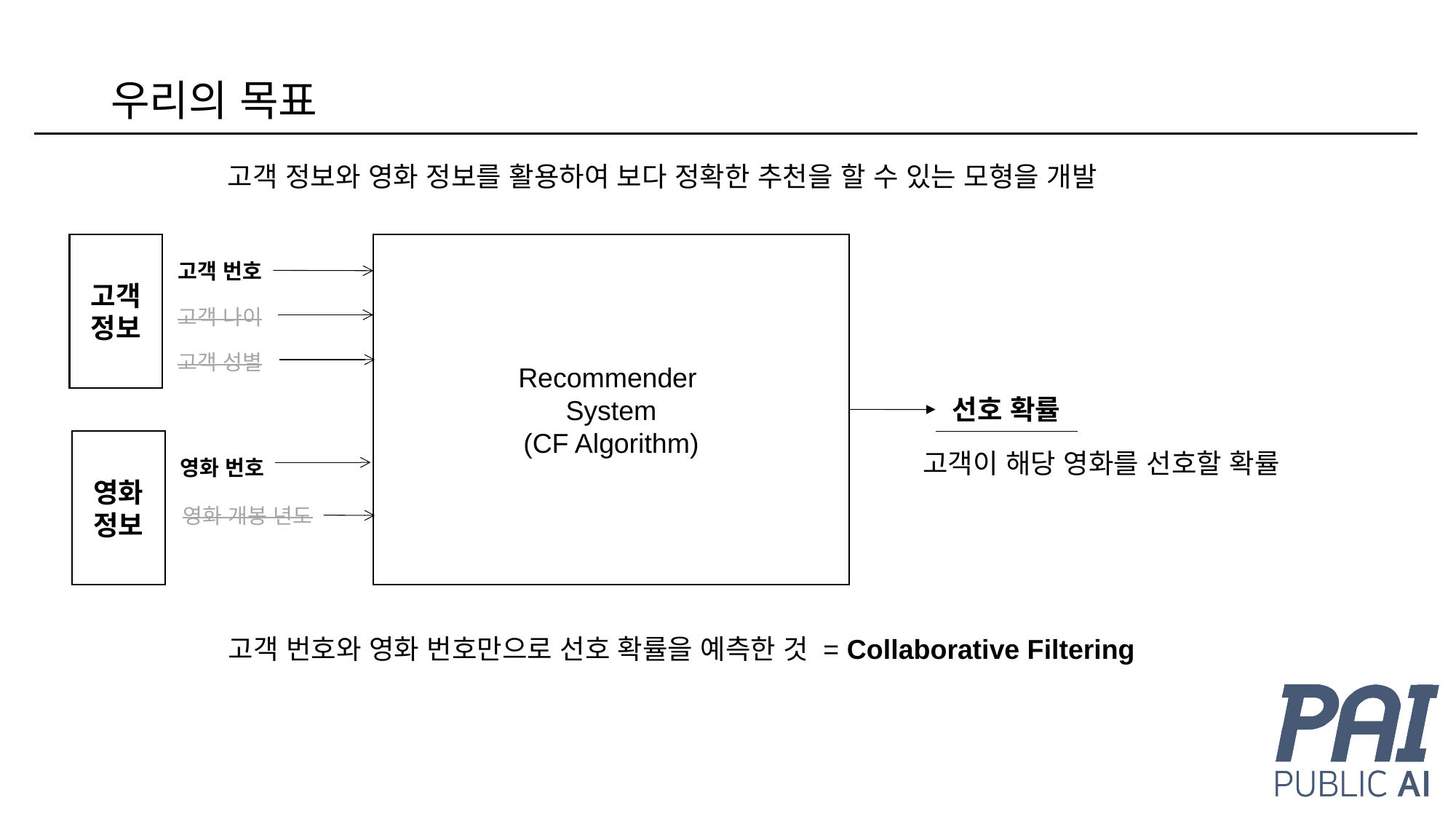

# 우리의 목표
고객 정보와 영화 정보를 활용하여 보다 정확한 추천을 할 수 있는 모형을 개발
고객
정보
Recommender
System
(CF Algorithm)
고객 번호
고객 나이
고객 성별
선호 확률
영화
정보
고객이 해당 영화를 선호할 확률
영화 번호
영화 개봉 년도
고객 번호와 영화 번호만으로 선호 확률을 예측한 것 = Collaborative Filtering